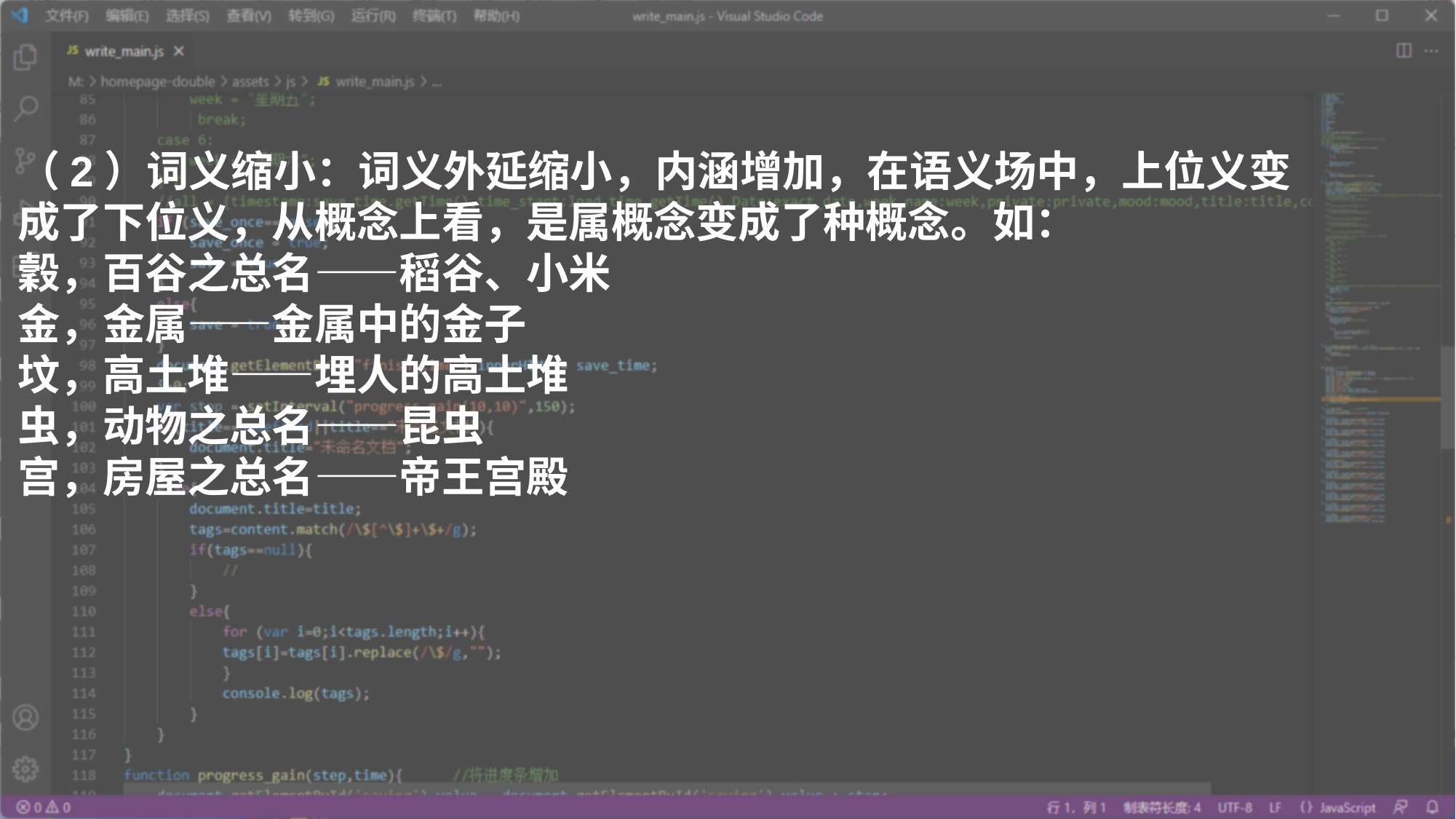

（2）词义缩小：词义外延缩小，内涵增加，在语义场中，上位义变成了下位义，从概念上看，是属概念变成了种概念。如：
穀，百谷之总名——稻谷、小米
金，金属——金属中的金子
坟，高土堆——埋人的高土堆
虫，动物之总名——昆虫
宫，房屋之总名——帝王宫殿